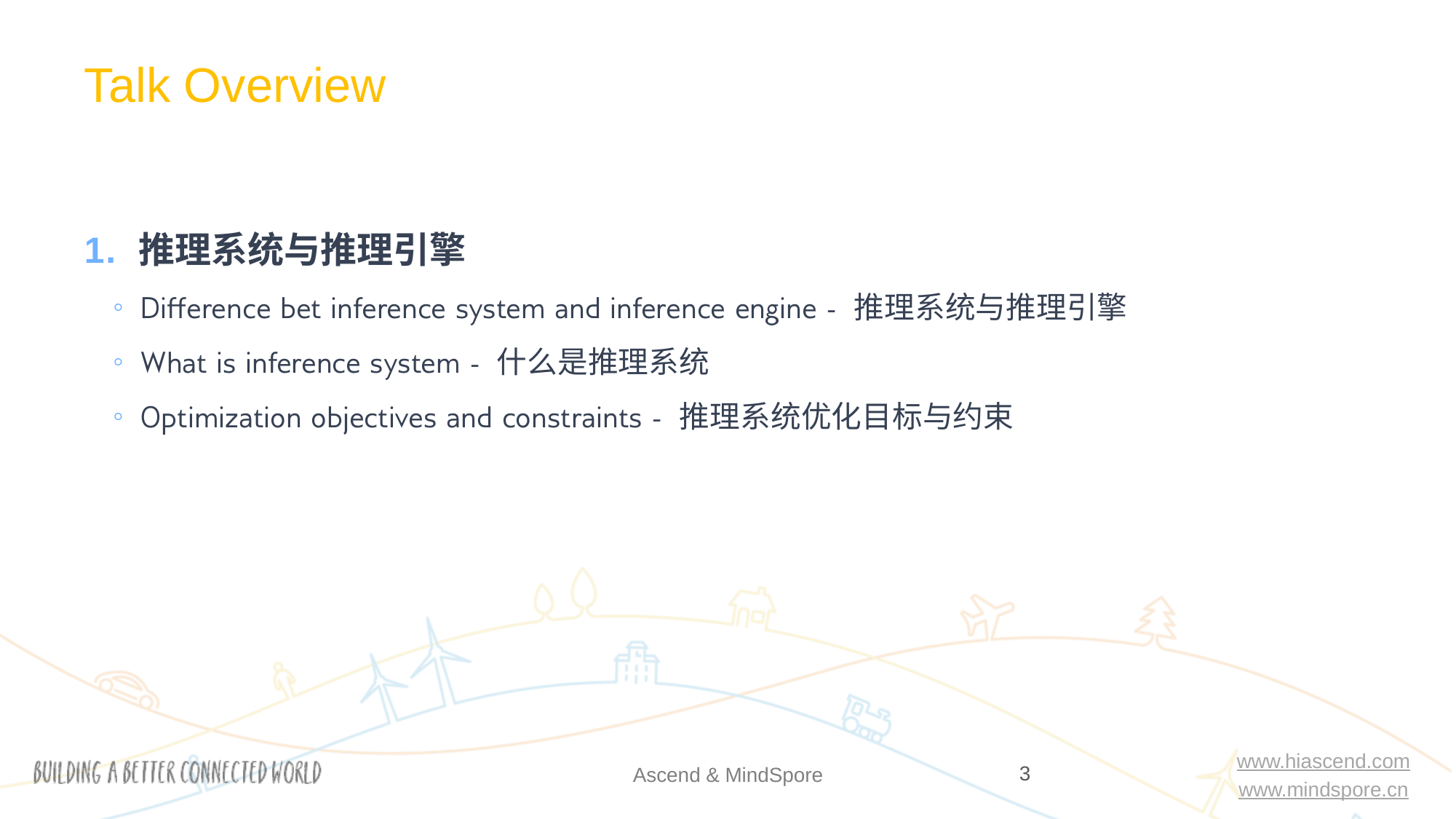

Talk Overview
推理系统与推理引擎
Difference bet inference system and inference engine - 推理系统与推理引擎
What is inference system - 什么是推理系统
Optimization objectives and constraints - 推理系统优化目标与约束